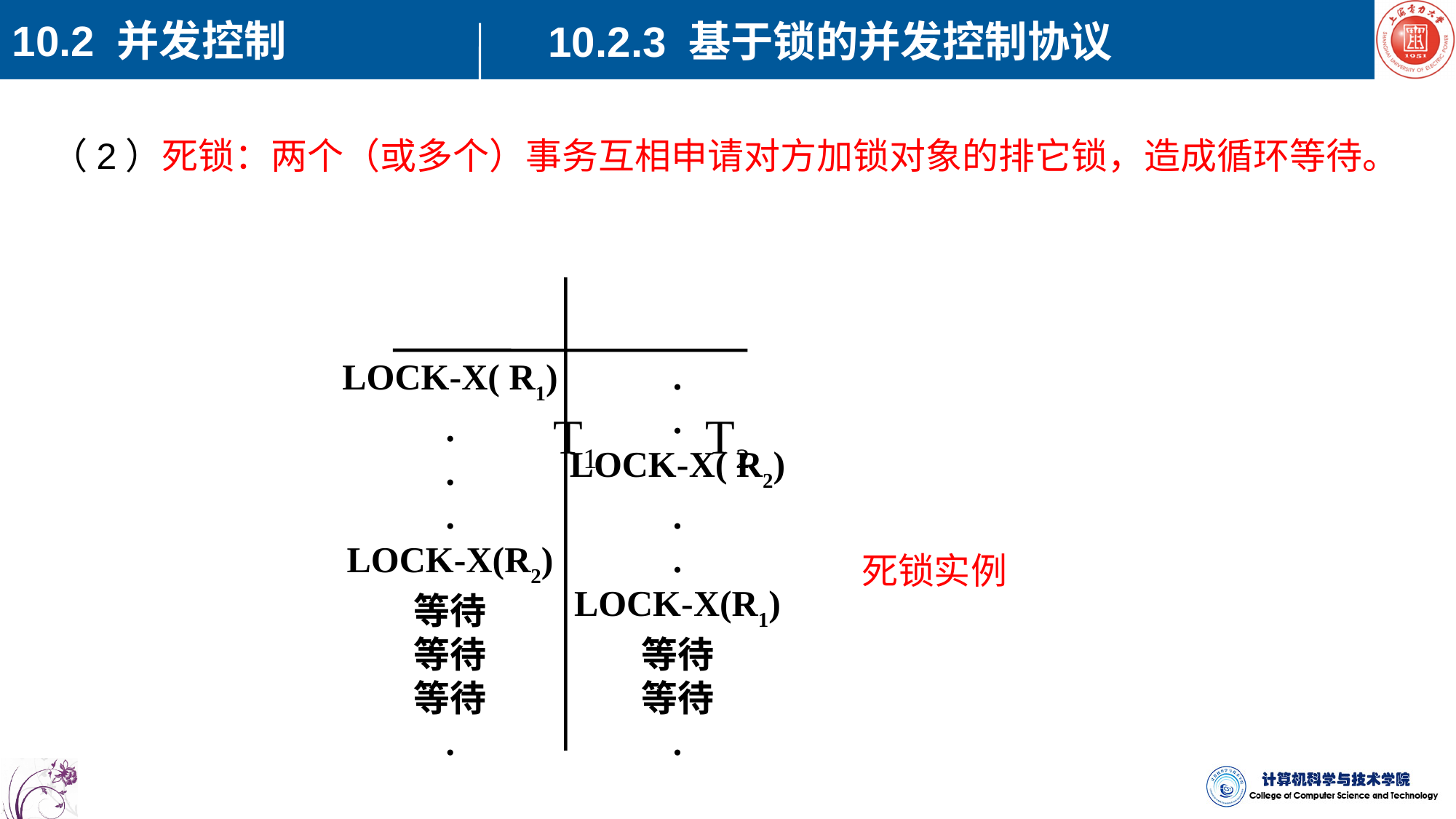

10.2 并发控制
10.2.3 基于锁的并发控制协议

（2）死锁：两个（或多个）事务互相申请对方加锁对象的排它锁，造成循环等待。

			T1         T2

LOCK-X( R1)
.
.
.
LOCK-X(R2)
等待
等待
等待
.
.
.
LOCK-X( R2)
.
.
LOCK-X(R1)
等待
等待
.
死锁实例